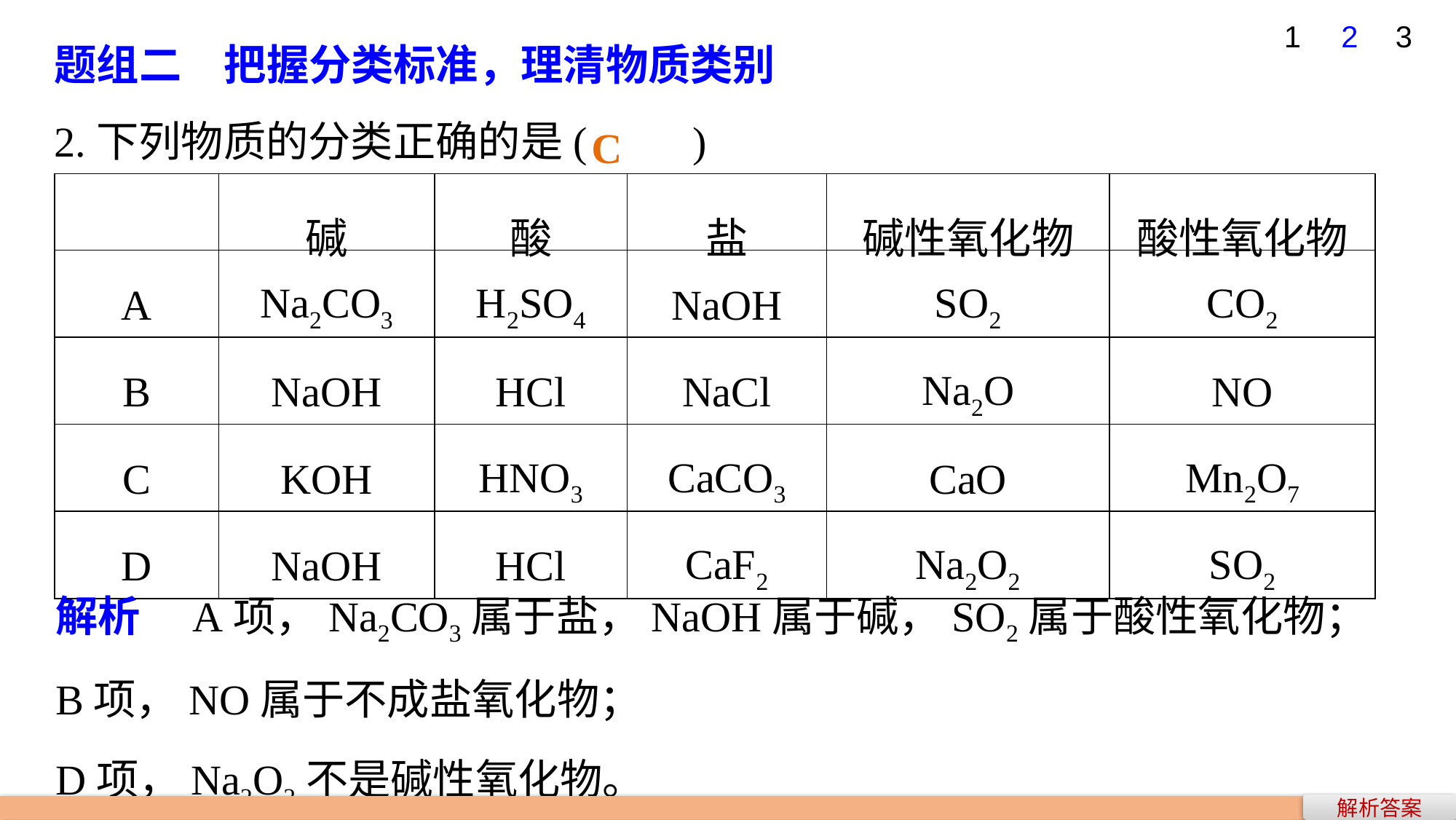

1
2
3
题组二　把握分类标准，理清物质类别
2.下列物质的分类正确的是(　　)
C
|  | 碱 | 酸 | 盐 | 碱性氧化物 | 酸性氧化物 |
| --- | --- | --- | --- | --- | --- |
| A | Na2CO3 | H2SO4 | NaOH | SO2 | CO2 |
| B | NaOH | HCl | NaCl | Na2O | NO |
| C | KOH | HNO3 | CaCO3 | CaO | Mn2O7 |
| D | NaOH | HCl | CaF2 | Na2O2 | SO2 |
解析　A项，Na2CO3属于盐，NaOH属于碱，SO2属于酸性氧化物；
B项，NO属于不成盐氧化物；
D项，Na2O2不是碱性氧化物。
解析答案